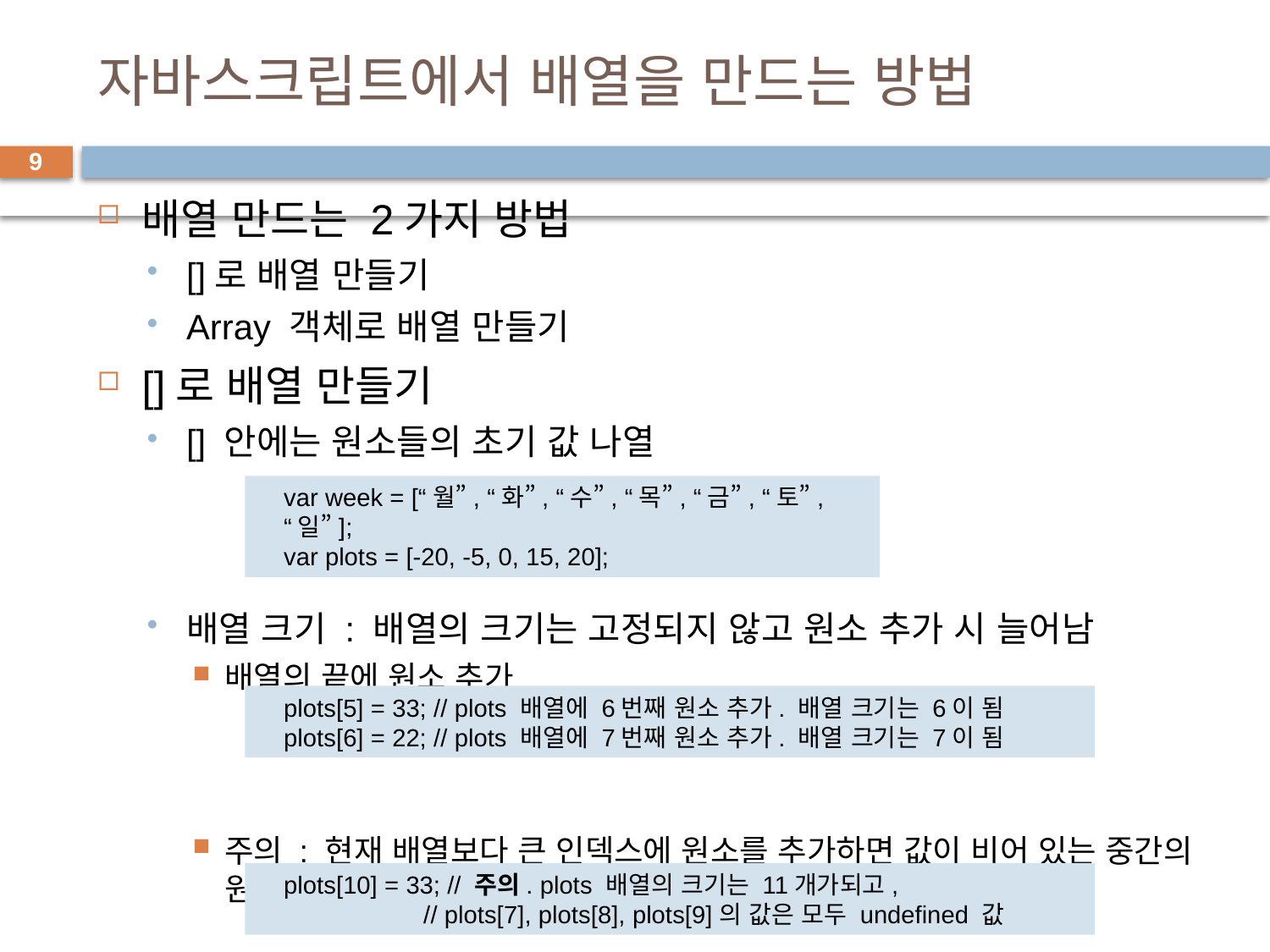

# 자바스크립트에서 배열을 만드는 방법
9
배열 만드는 2가지 방법
[]로 배열 만들기
Array 객체로 배열 만들기
[]로 배열 만들기
[] 안에는 원소들의 초기 값 나열

배열 크기 : 배열의 크기는 고정되지 않고 원소 추가 시 늘어남
배열의 끝에 원소 추가

주의 : 현재 배열보다 큰 인덱스에 원소를 추가하면 값이 비어 있는 중간의 원소들도 생기는 문제 발생

var week = [“월”, “화”, “수”, “목”, “금”, “토”, “일”];
var plots = [-20, -5, 0, 15, 20];
plots[5] = 33; // plots 배열에 6번째 원소 추가. 배열 크기는 6이 됨
plots[6] = 22; // plots 배열에 7번째 원소 추가. 배열 크기는 7이 됨
plots[10] = 33; // 주의. plots 배열의 크기는 11개가되고,
                    // plots[7], plots[8], plots[9]의 값은 모두 undefined 값